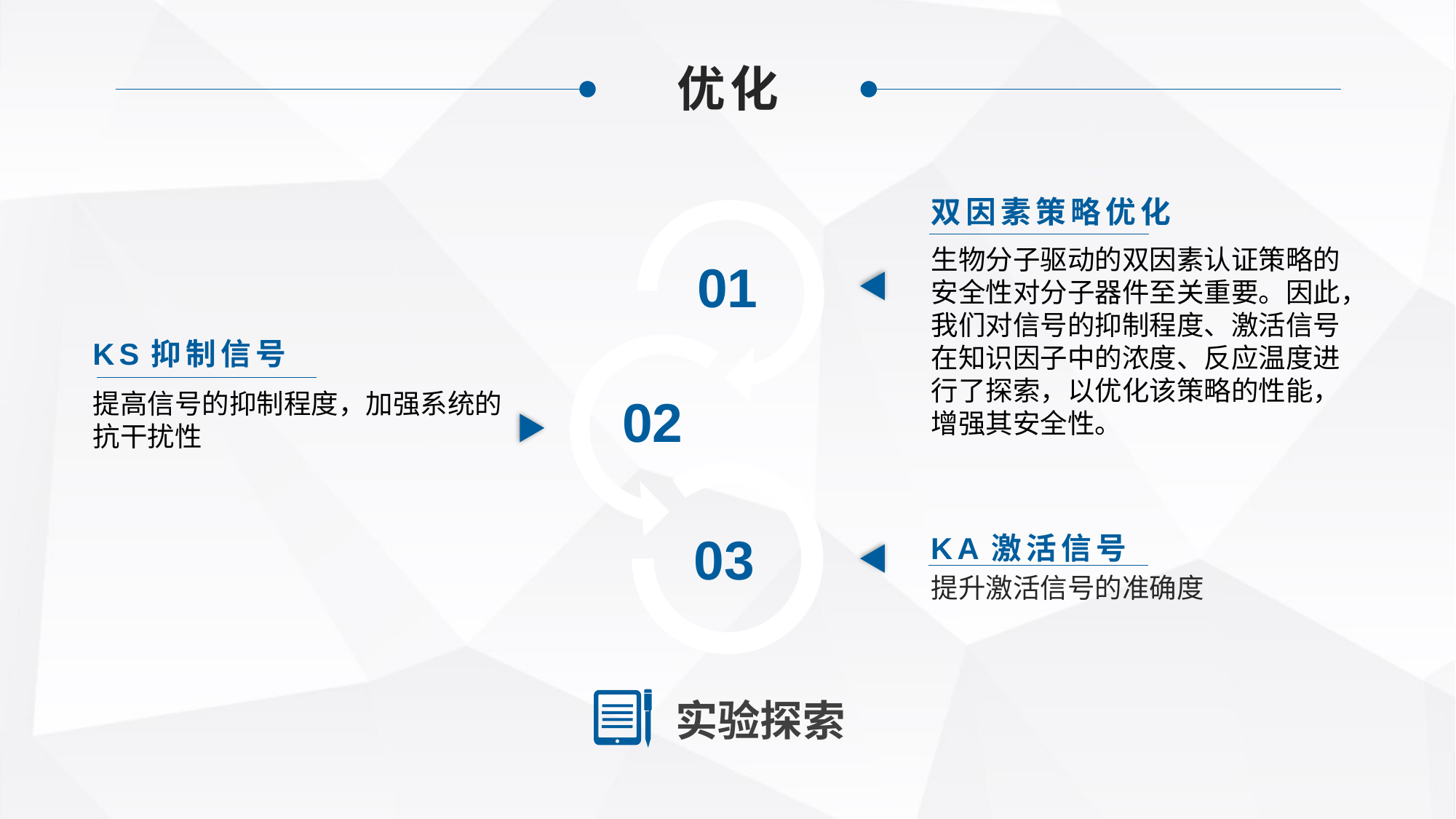

优化

双因素策略优化
生物分子驱动的双因素认证策略的安全性对分子器件至关重要。因此，我们对信号的抑制程度、激活信号在知识因子中的浓度、反应温度进行了探索，以优化该策略的性能，增强其安全性。
01

KS抑制信号
提高信号的抑制程度，加强系统的抗干扰性
02

03
KA激活信号

提升激活信号的准确度
实验探索